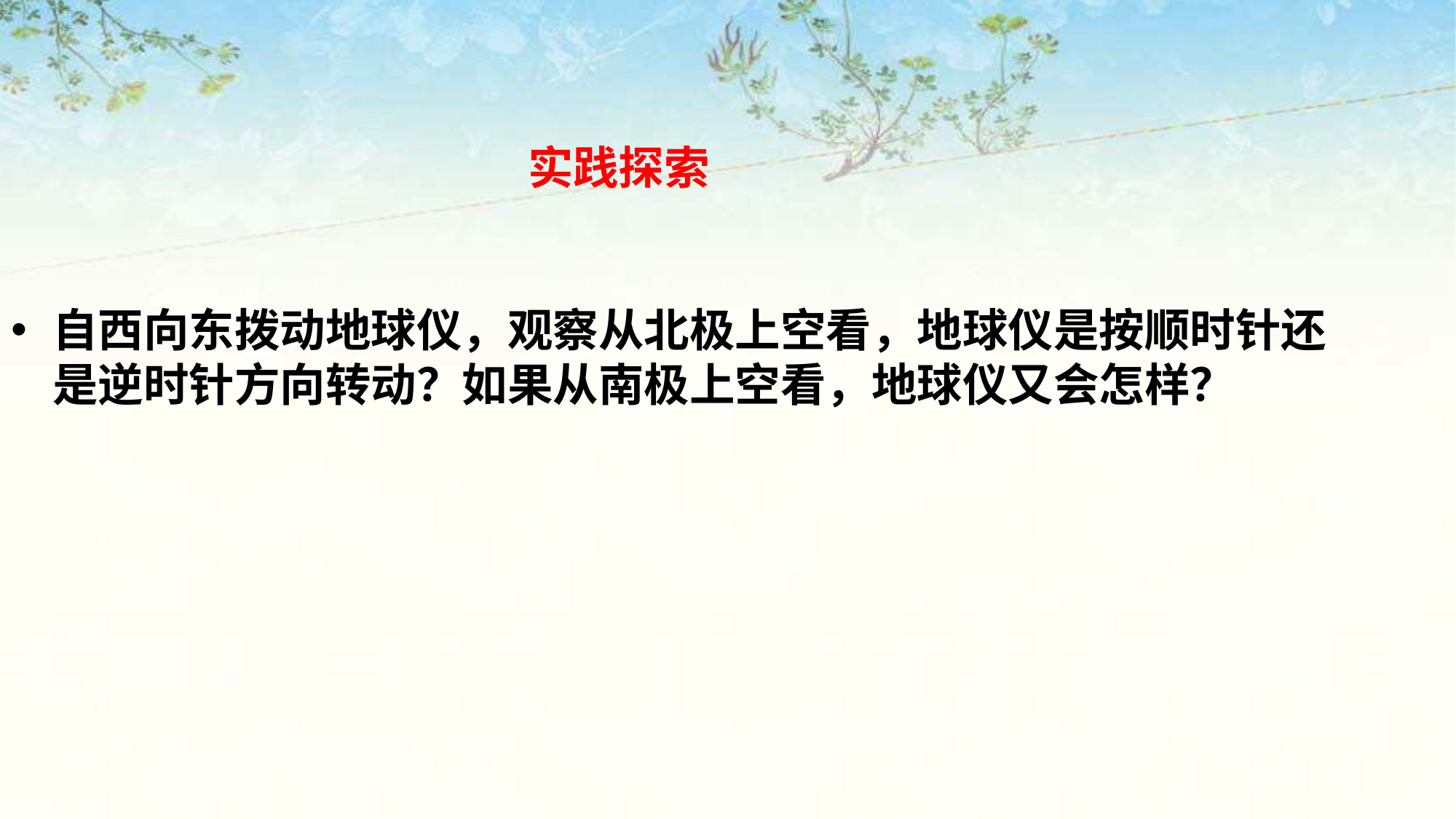

实践探索
自西向东拨动地球仪，观察从北极上空看，地球仪是按顺时针还是逆时针方向转动？如果从南极上空看，地球仪又会怎样？